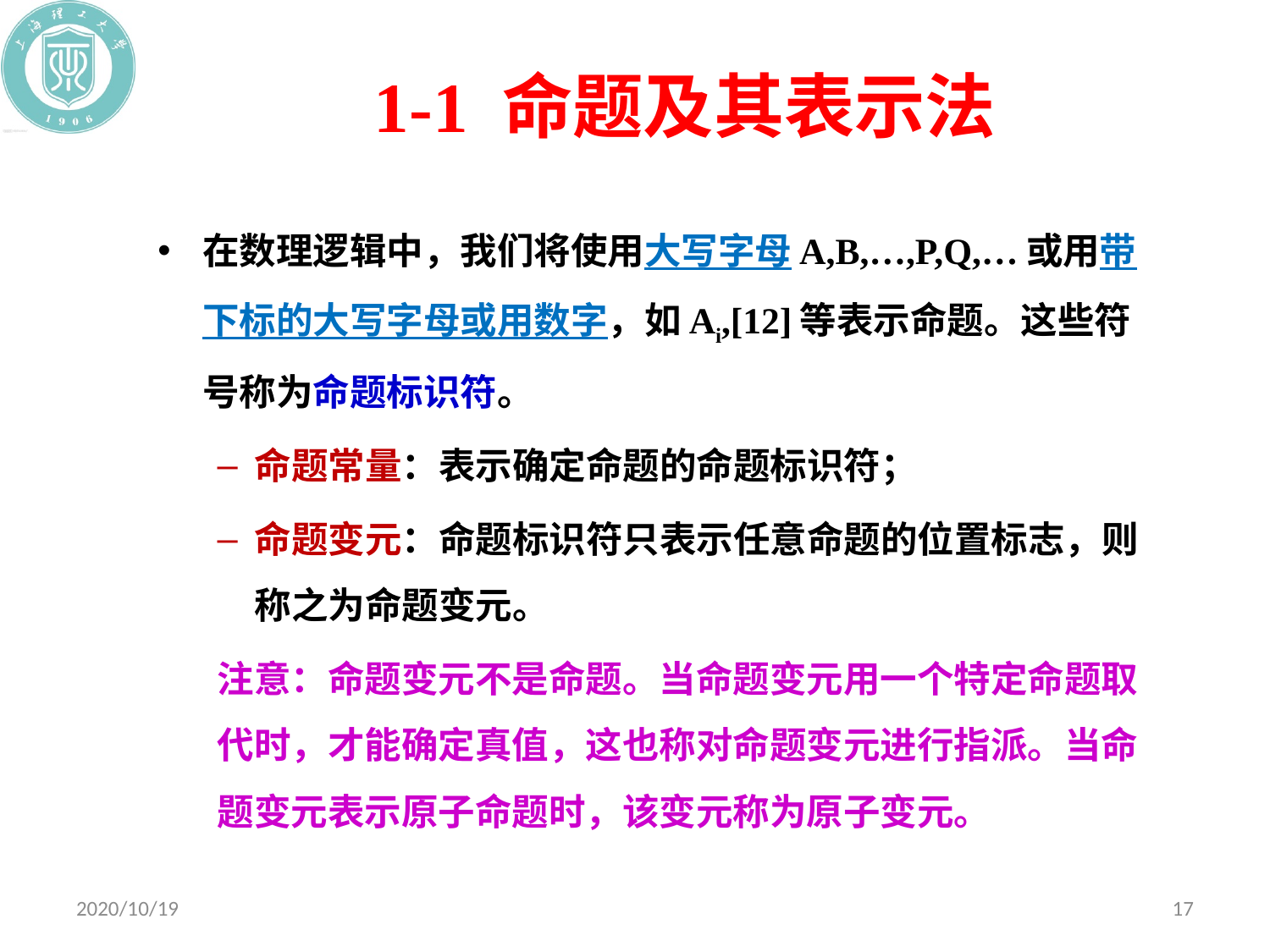

# 1-1 命题及其表示法
在数理逻辑中，我们将使用大写字母A,B,…,P,Q,…或用带下标的大写字母或用数字，如Ai,[12]等表示命题。这些符号称为命题标识符。
命题常量：表示确定命题的命题标识符；
命题变元：命题标识符只表示任意命题的位置标志，则称之为命题变元。
注意：命题变元不是命题。当命题变元用一个特定命题取代时，才能确定真值，这也称对命题变元进行指派。当命题变元表示原子命题时，该变元称为原子变元。
2020/10/19
17